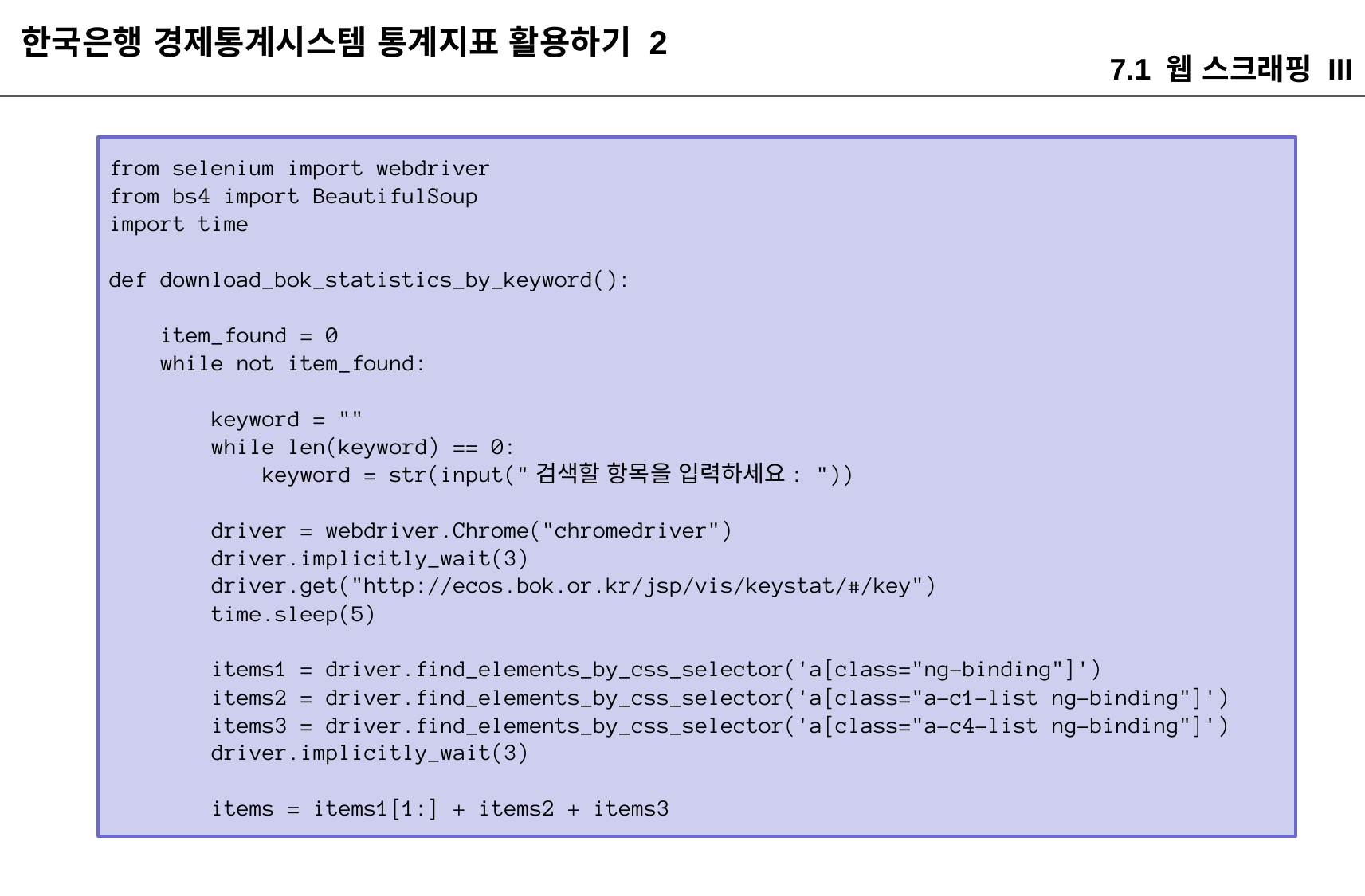

한국은행 경제통계시스템 통계지표 활용하기 2
7.1 웹 스크래핑 III
from selenium import webdriver
from bs4 import BeautifulSoup
import time

def download_bok_statistics_by_keyword():

    item_found = 0
    while not item_found:

        keyword = ""
        while len(keyword) == 0:
            keyword = str(input("검색할 항목을 입력하세요: "))

        driver = webdriver.Chrome("chromedriver")
        driver.implicitly_wait(3)
        driver.get("http://ecos.bok.or.kr/jsp/vis/keystat/#/key")
        time.sleep(5)

        items1 = driver.find_elements_by_css_selector('a[class="ng-binding"]')
        items2 = driver.find_elements_by_css_selector('a[class="a-c1-list ng-binding"]')
        items3 = driver.find_elements_by_css_selector('a[class="a-c4-list ng-binding"]')
        driver.implicitly_wait(3)

        items = items1[1:] + items2 + items3